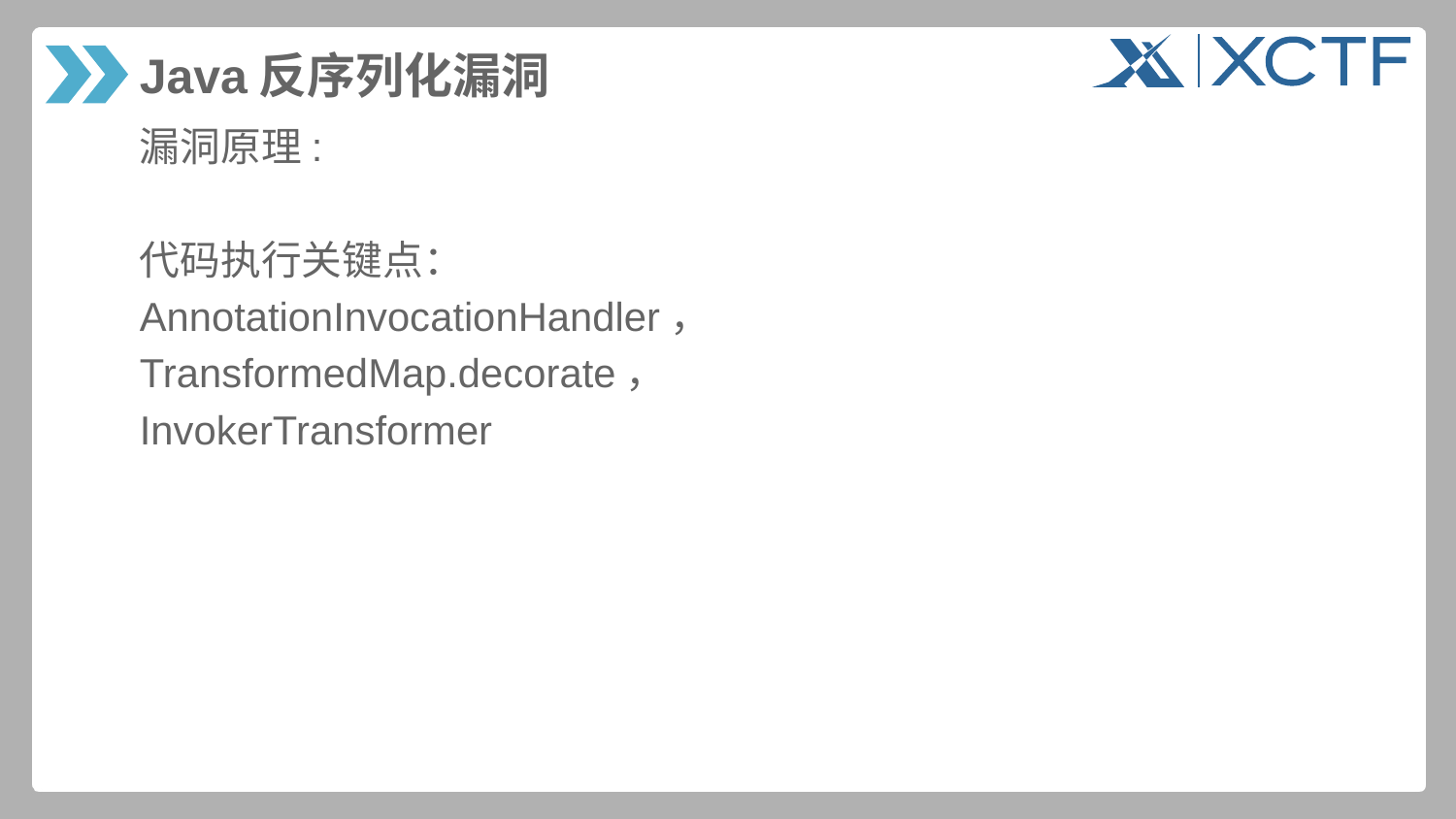

# Java反序列化漏洞
漏洞原理:

代码执行关键点：
AnnotationInvocationHandler，
TransformedMap.decorate，
InvokerTransformer